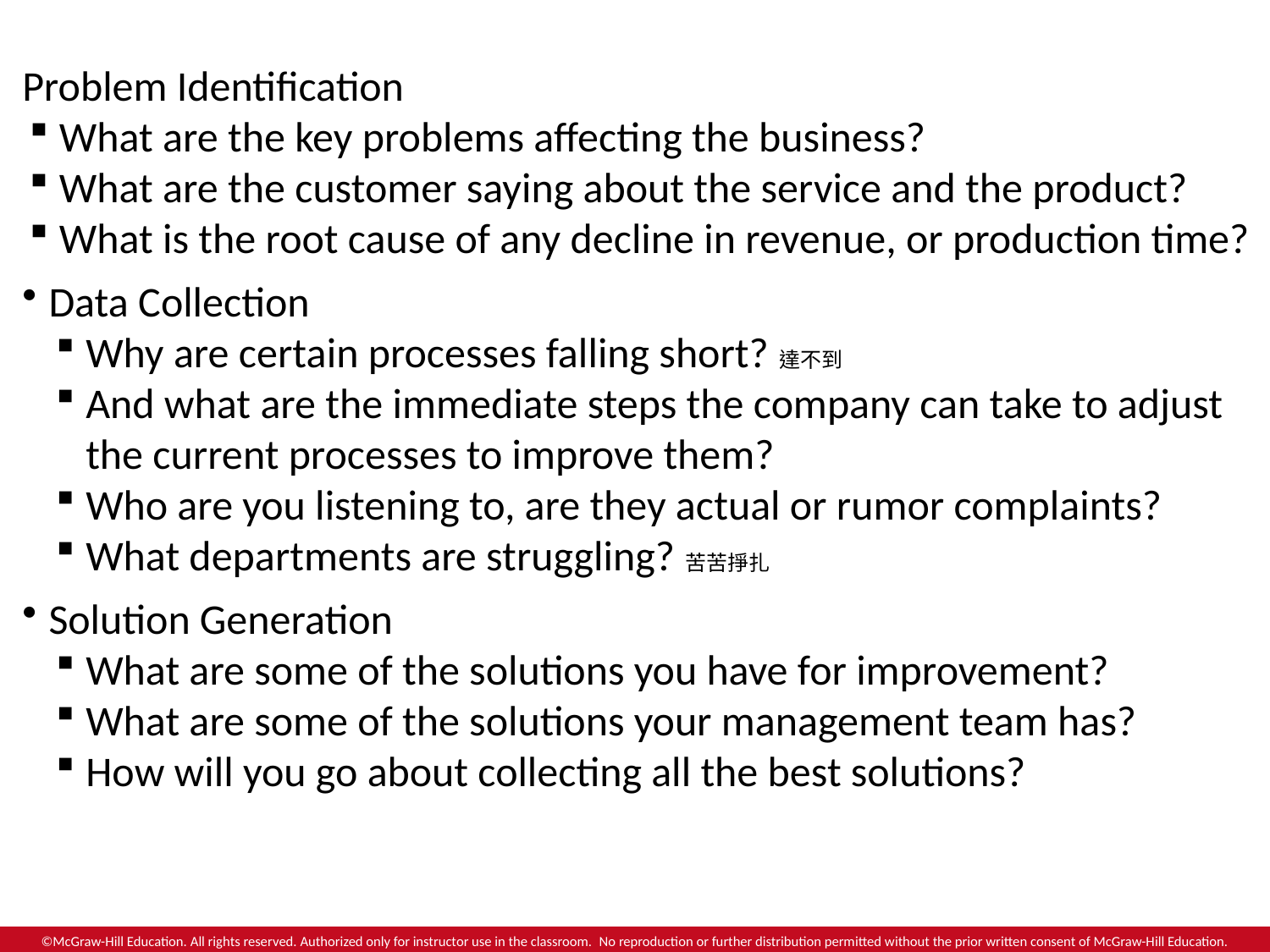

Problem Identification
What are the key problems affecting the business?
What are the customer saying about the service and the product?
What is the root cause of any decline in revenue, or production time?
Data Collection
Why are certain processes falling short?達不到
And what are the immediate steps the company can take to adjust the current processes to improve them?
Who are you listening to, are they actual or rumor complaints?
What departments are struggling?苦苦掙扎
Solution Generation
What are some of the solutions you have for improvement?
What are some of the solutions your management team has?
How will you go about collecting all the best solutions?